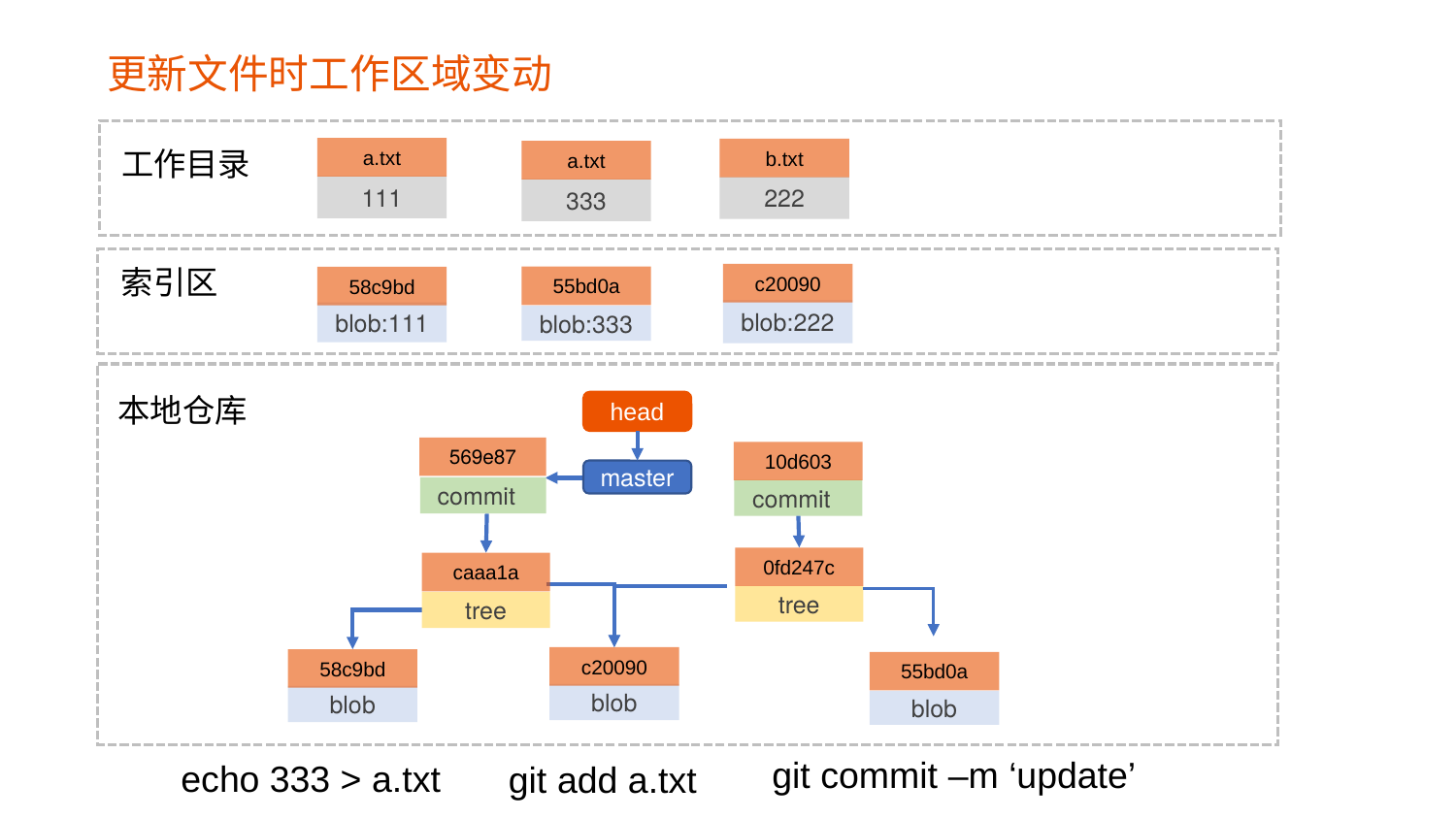

更新文件时工作区域变动

工作目录
a.txt
111
b.txt
222
a.txt
333

索引区
c20090
blob:222
55bd0a
blob:333
58c9bd
blob:111

本地仓库
head
master
569e87
commit
   10d603
commit
0fd247c
tree
caaa1a
tree
c20090
blob
58c9bd
blob
55bd0a
blob
git commit –m ‘update’
echo 333 > a.txt
git add a.txt